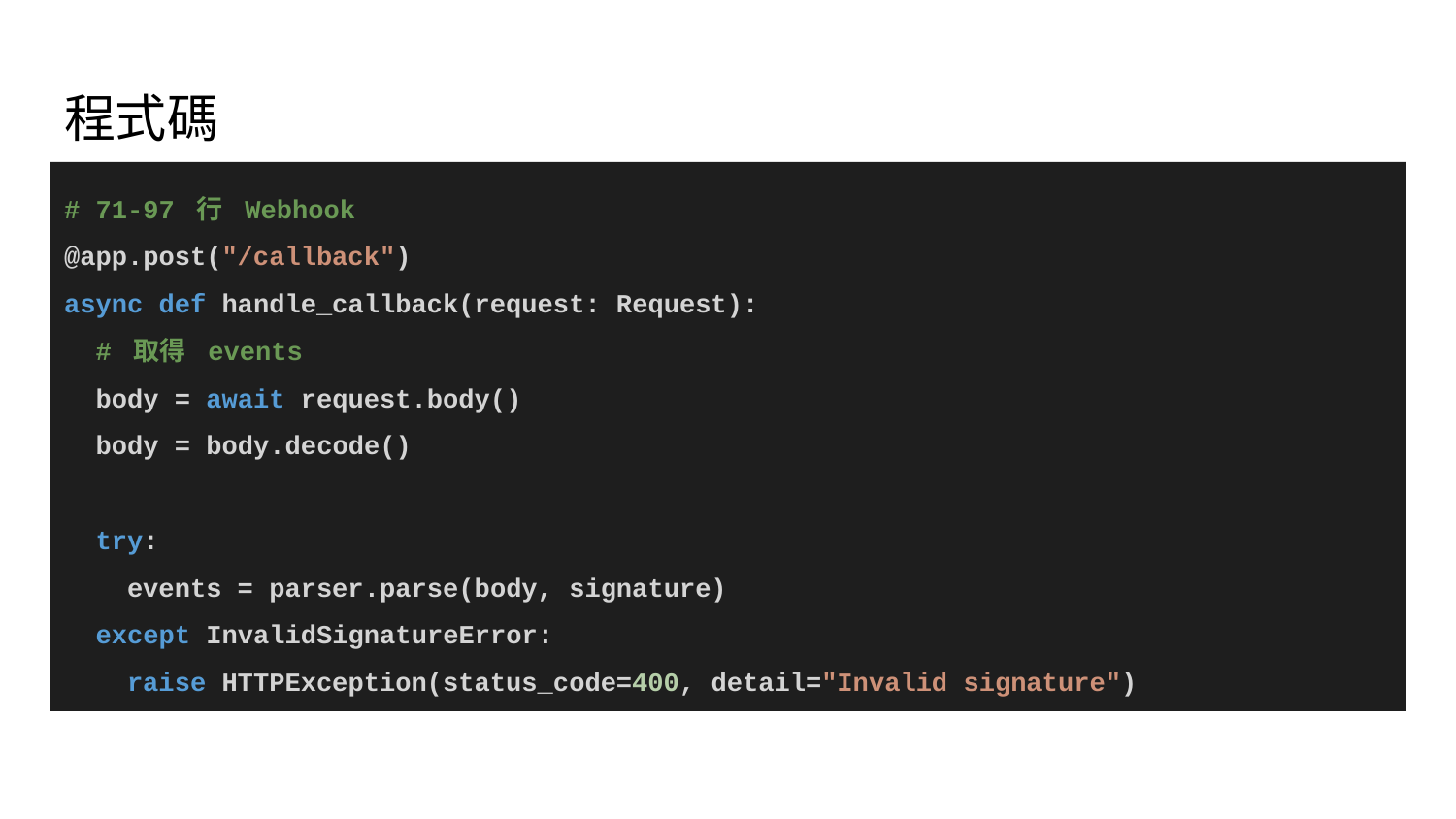

# 程式碼
# 71-97 行 Webhook
@app.post("/callback")
async def handle_callback(request: Request):
  # 取得 events
  body = await request.body()
  body = body.decode()

  try:
    events = parser.parse(body, signature)
  except InvalidSignatureError:
    raise HTTPException(status_code=400, detail="Invalid signature")